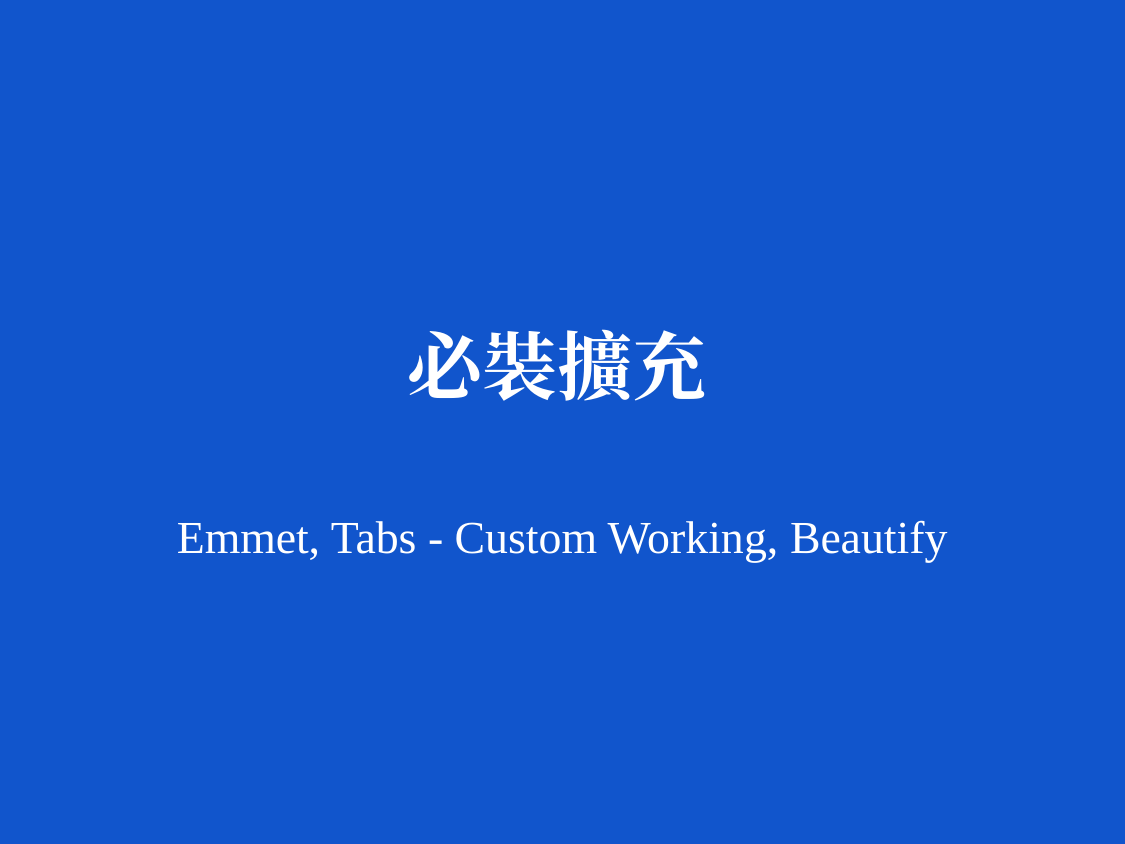

# 必裝擴充
Emmet, Tabs - Custom Working, Beautify